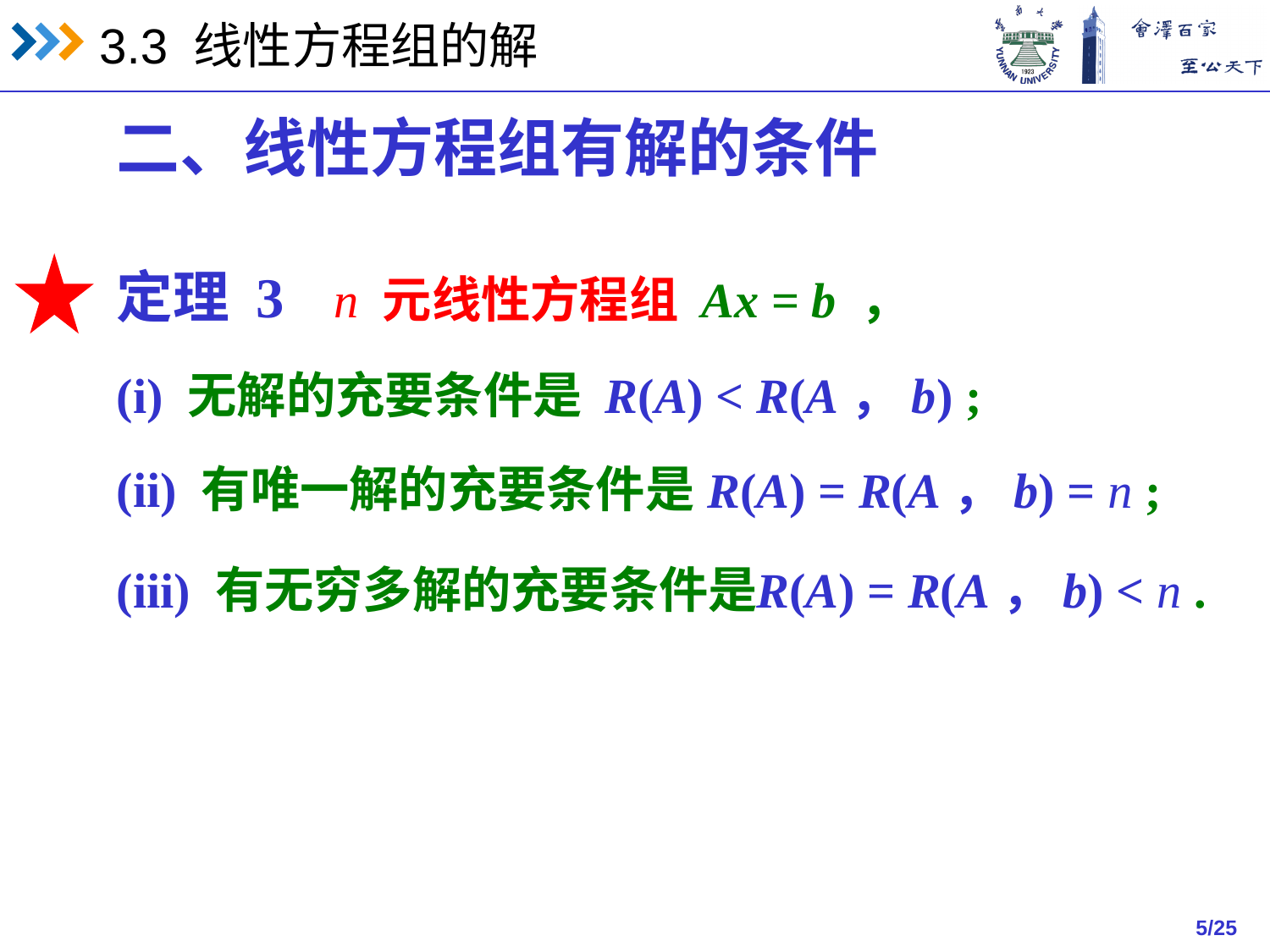

二、线性方程组有解的条件

定理 3    n 元线性方程组 Ax = b ，
(i) 无解的充要条件是 R(A) < R(A，b) ;
(ii) 有唯一解的充要条件是
R(A) = R(A，b) = n ;
(iii) 有无穷多解的充要条件是
R(A) = R(A，b) < n .